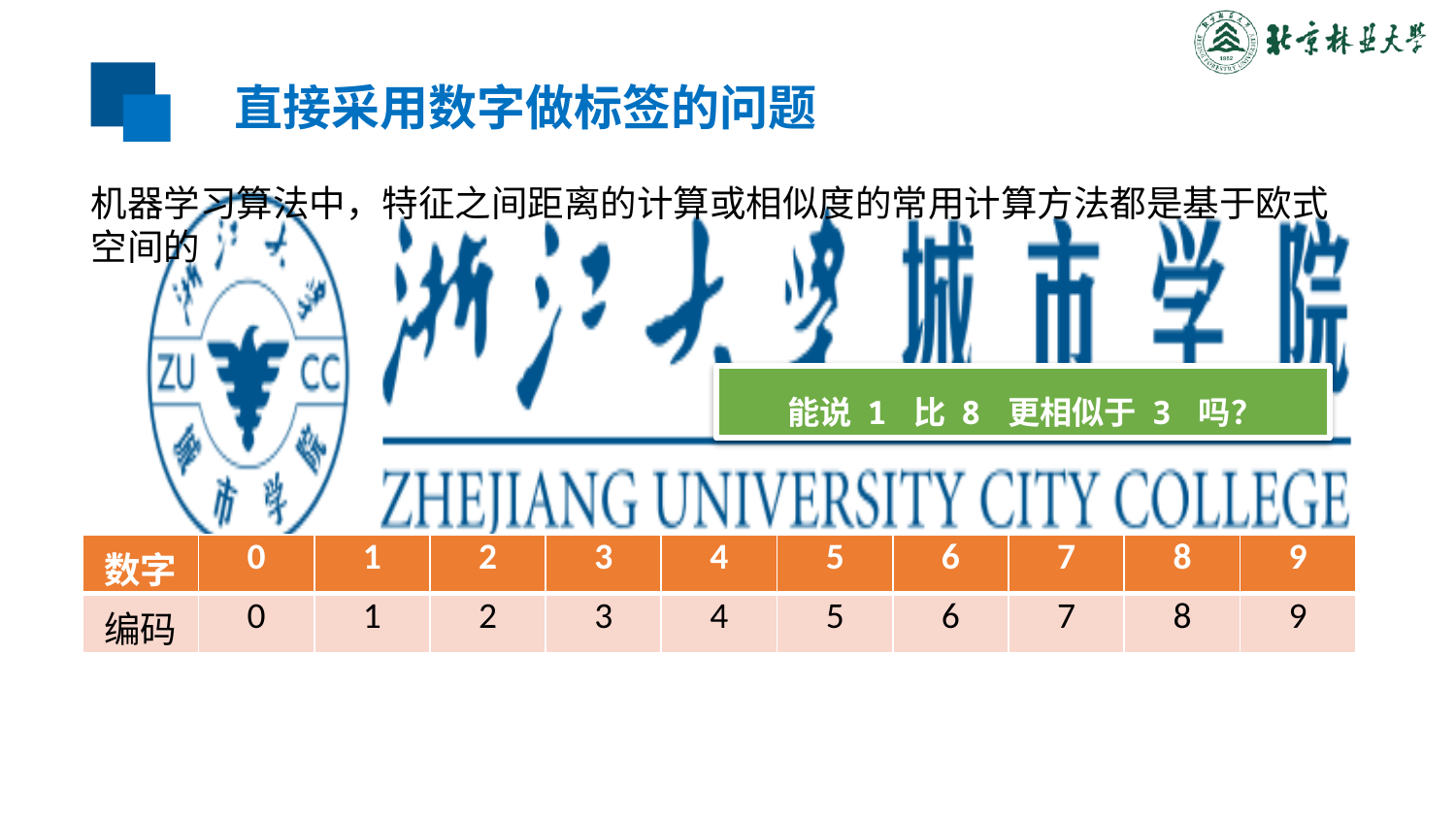

直接采用数字做标签的问题
机器学习算法中，特征之间距离的计算或相似度的常用计算方法都是基于欧式空间的
能说 1 比 8 更相似于 3 吗？
| 数字 | 0 | 1 | 2 | 3 | 4 | 5 | 6 | 7 | 8 | 9 |
| --- | --- | --- | --- | --- | --- | --- | --- | --- | --- | --- |
| 编码 | 0 | 1 | 2 | 3 | 4 | 5 | 6 | 7 | 8 | 9 |
80